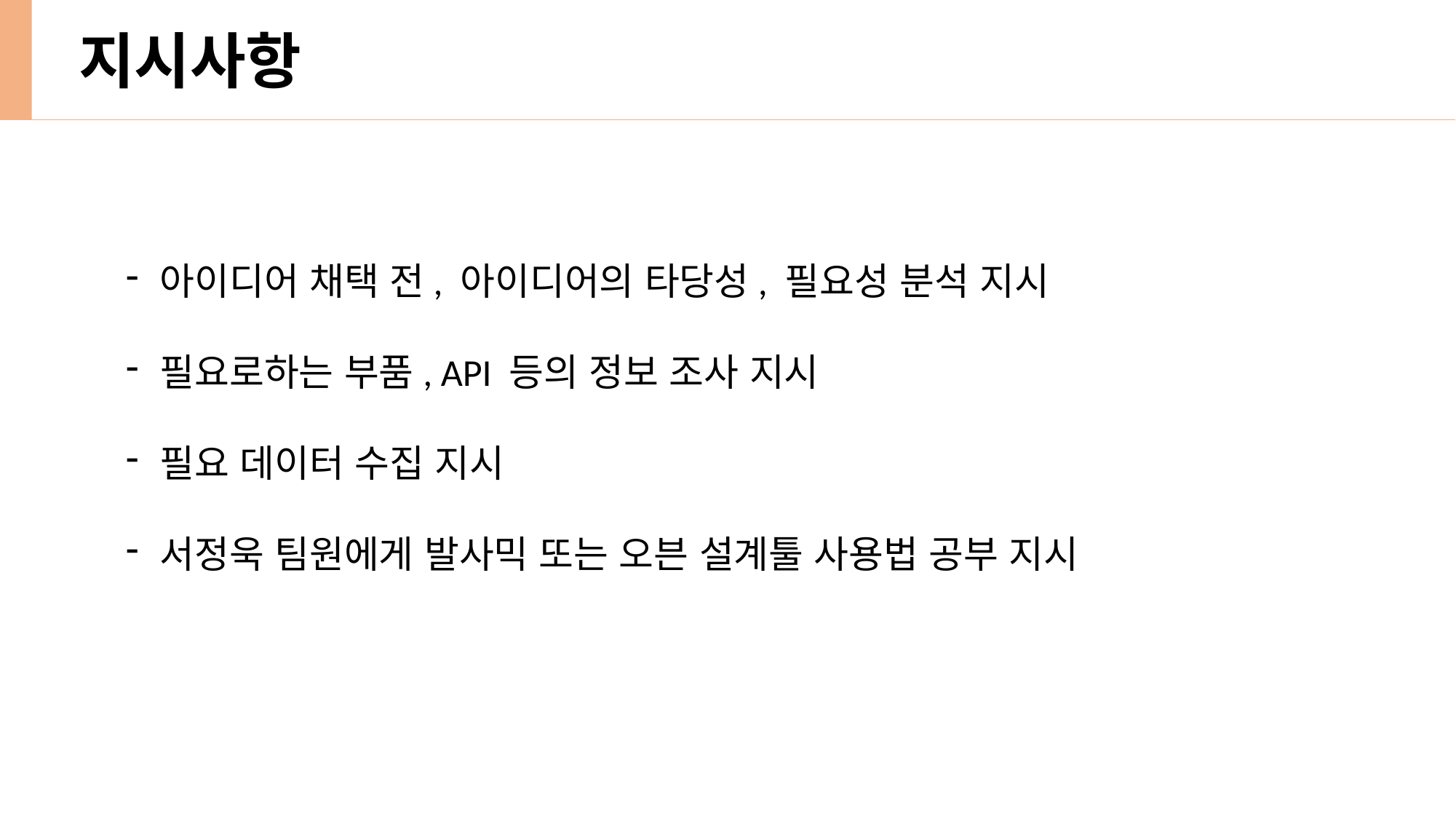

지시사항
아이디어 채택 전, 아이디어의 타당성, 필요성 분석 지시
필요로하는 부품, API 등의 정보 조사 지시
필요 데이터 수집 지시
서정욱 팀원에게 발사믹 또는 오븐 설계툴 사용법 공부 지시